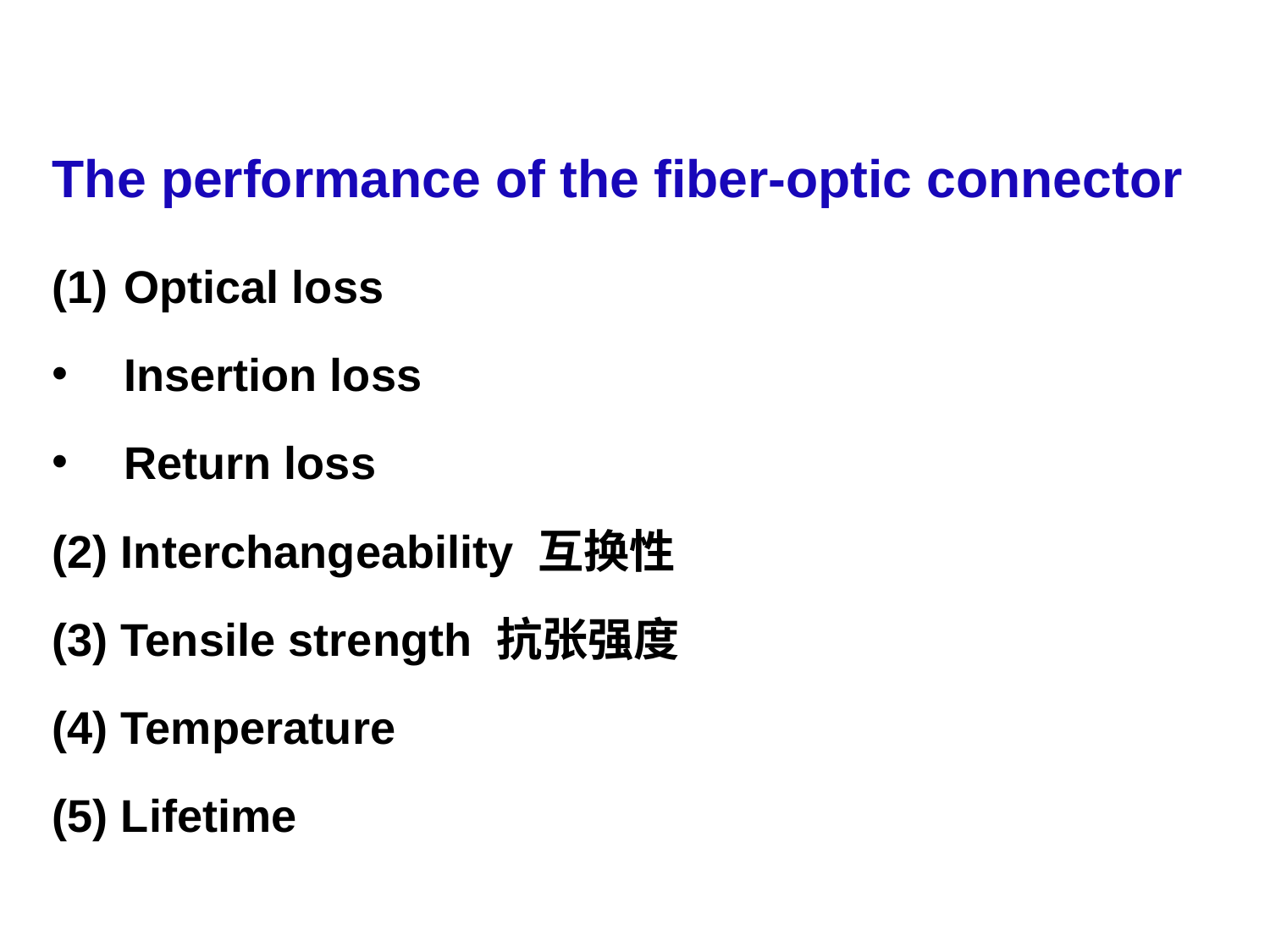

The performance of the fiber-optic connector
Optical loss
Insertion loss
Return loss
(2) Interchangeability 互换性
(3) Tensile strength 抗张强度
(4) Temperature
(5) Lifetime